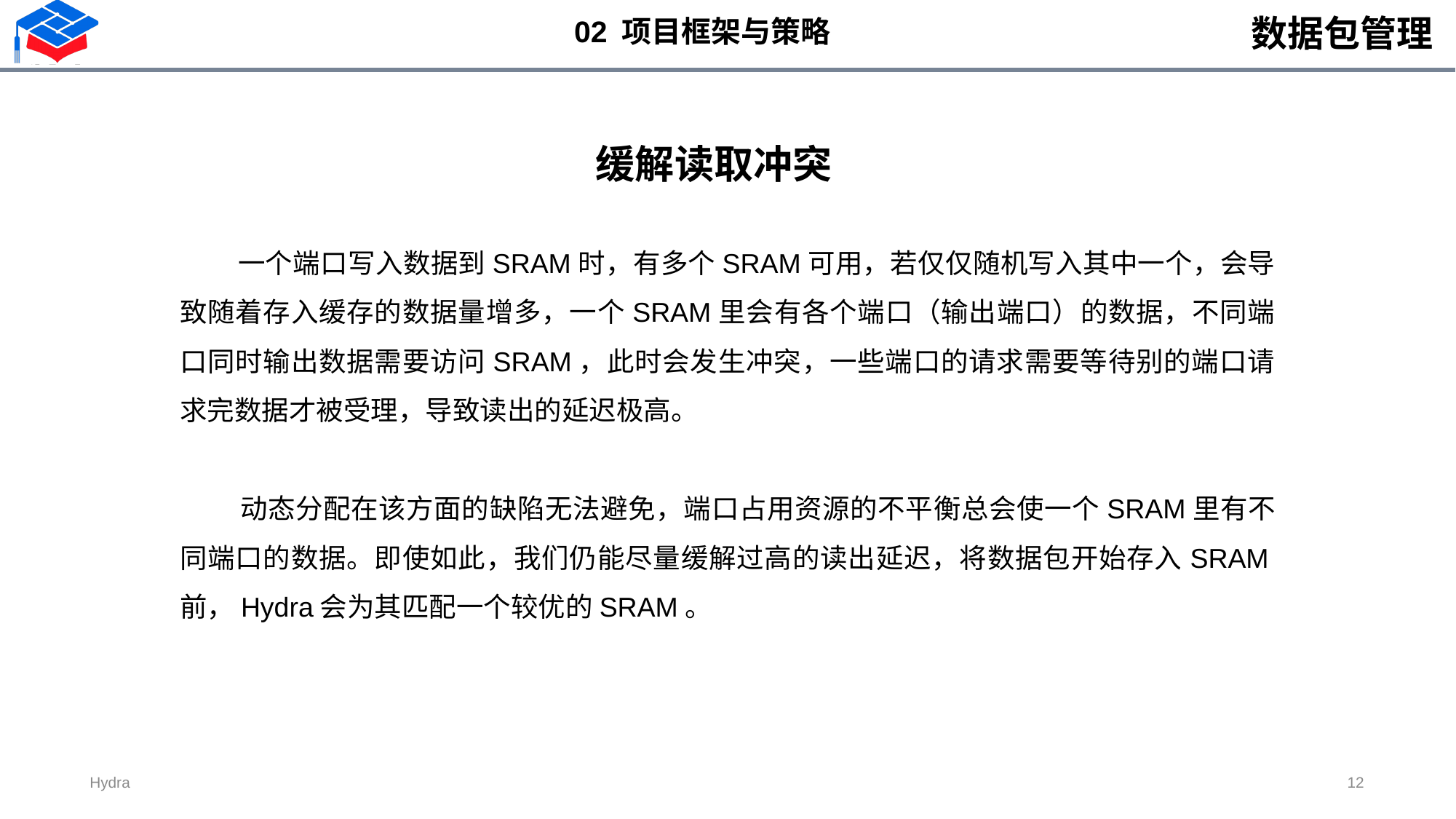

数据包管理
02 项目框架与策略
缓解读取冲突

        一个端口写入数据到SRAM时，有多个SRAM可用，若仅仅随机写入其中一个，会导致随着存入缓存的数据量增多，一个SRAM里会有各个端口（输出端口）的数据，不同端口同时输出数据需要访问SRAM，此时会发生冲突，一些端口的请求需要等待别的端口请求完数据才被受理，导致读出的延迟极高。

        动态分配在该方面的缺陷无法避免，端口占用资源的不平衡总会使一个SRAM里有不同端口的数据。即使如此，我们仍能尽量缓解过高的读出延迟，将数据包开始存入SRAM前，Hydra会为其匹配一个较优的SRAM。
12
Hydra